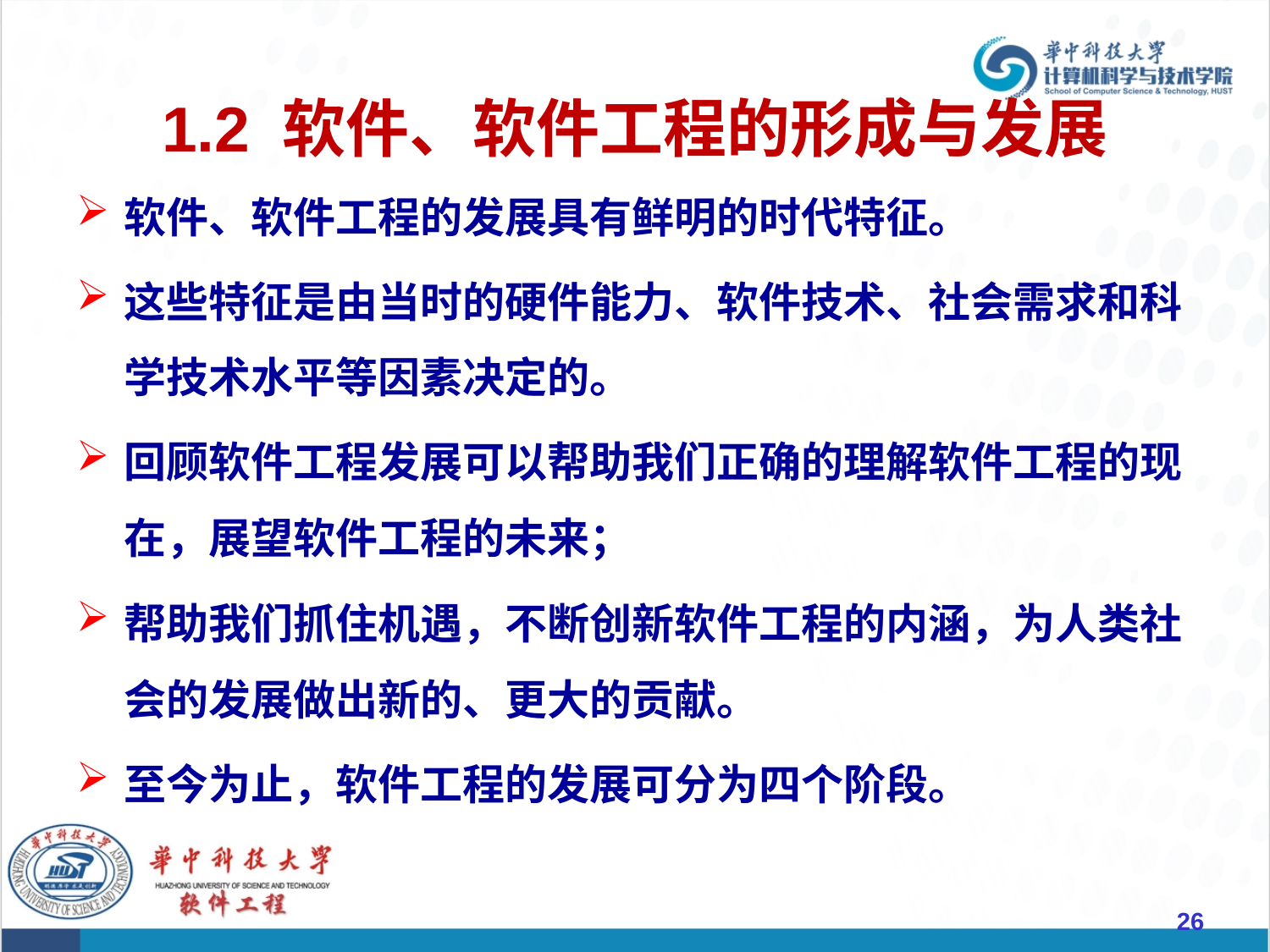

# 1.2 软件、软件工程的形成与发展
软件、软件工程的发展具有鲜明的时代特征。
这些特征是由当时的硬件能力、软件技术、社会需求和科学技术水平等因素决定的。
回顾软件工程发展可以帮助我们正确的理解软件工程的现在，展望软件工程的未来；
帮助我们抓住机遇，不断创新软件工程的内涵，为人类社会的发展做出新的、更大的贡献。
至今为止，软件工程的发展可分为四个阶段。
26